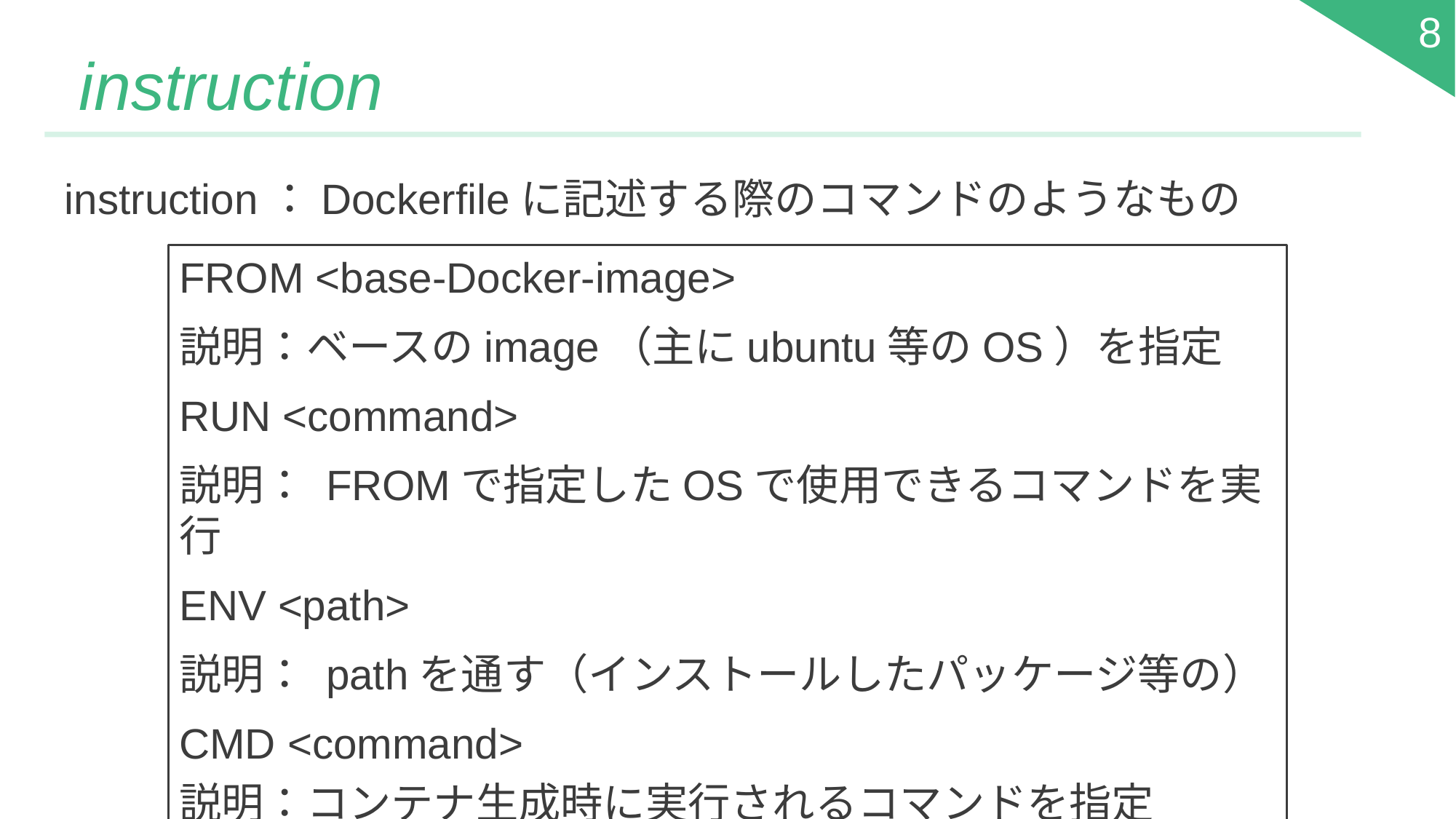

8
# instruction
instruction：Dockerfileに記述する際のコマンドのようなもの
FROM <base-Docker-image>
説明：ベースのimage（主にubuntu等のOS）を指定
RUN <command>
説明： FROMで指定したOSで使用できるコマンドを実行
ENV <path>
説明： pathを通す（インストールしたパッケージ等の）
CMD <command>
説明：コンテナ生成時に実行されるコマンドを指定